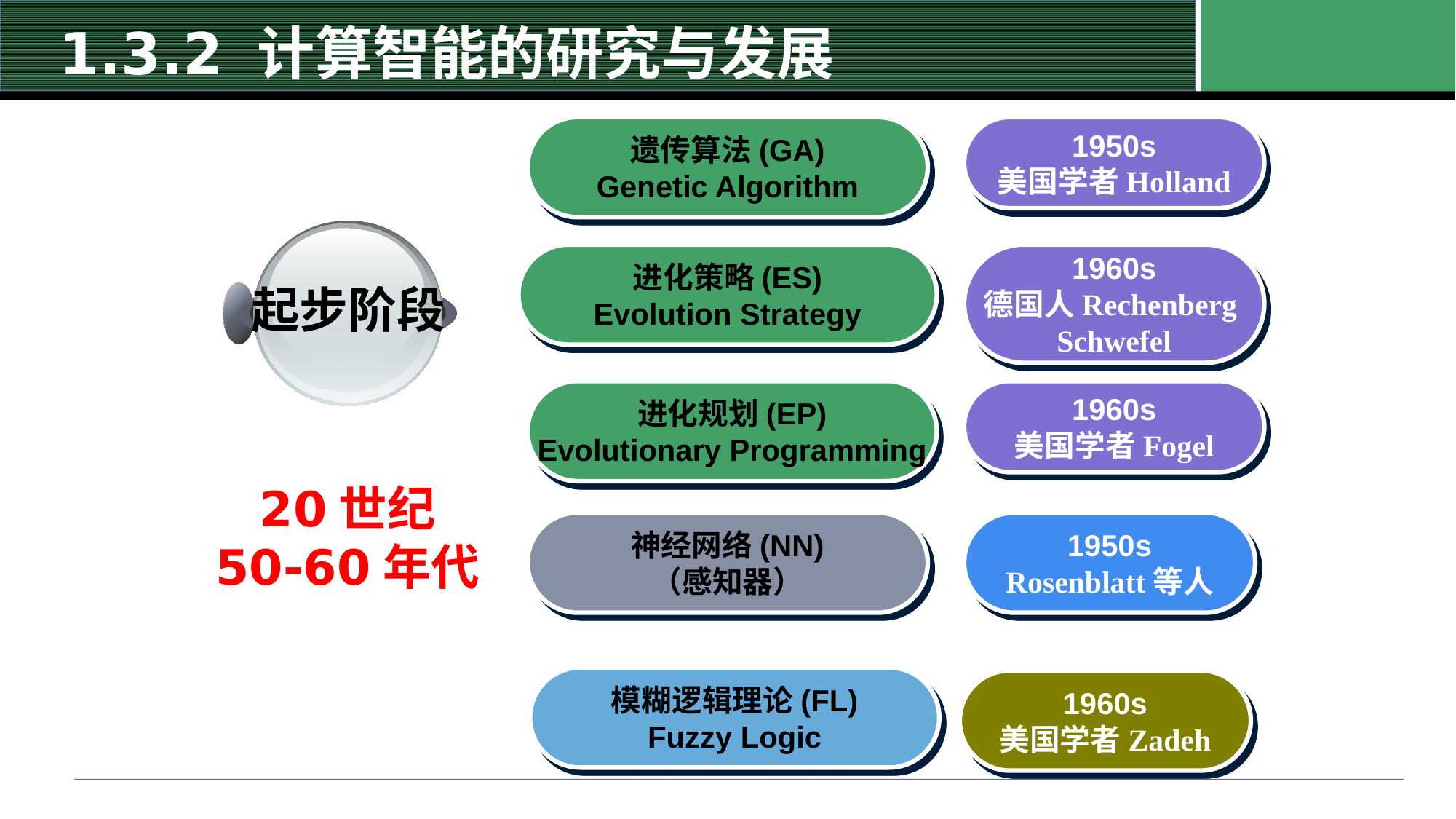

# 1.3.2 计算智能的研究与发展
遗传算法(GA)
Genetic Algorithm
1950s
美国学者Holland

起步阶段

20世纪
50-60年代
进化策略(ES)
Evolution Strategy
1960s
德国人Rechenberg
Schwefel
进化规划(EP)
Evolutionary Programming
1960s
美国学者Fogel
神经网络(NN)
（感知器）
1950s
Rosenblatt等人
模糊逻辑理论(FL)
Fuzzy Logic
1960s
美国学者Zadeh